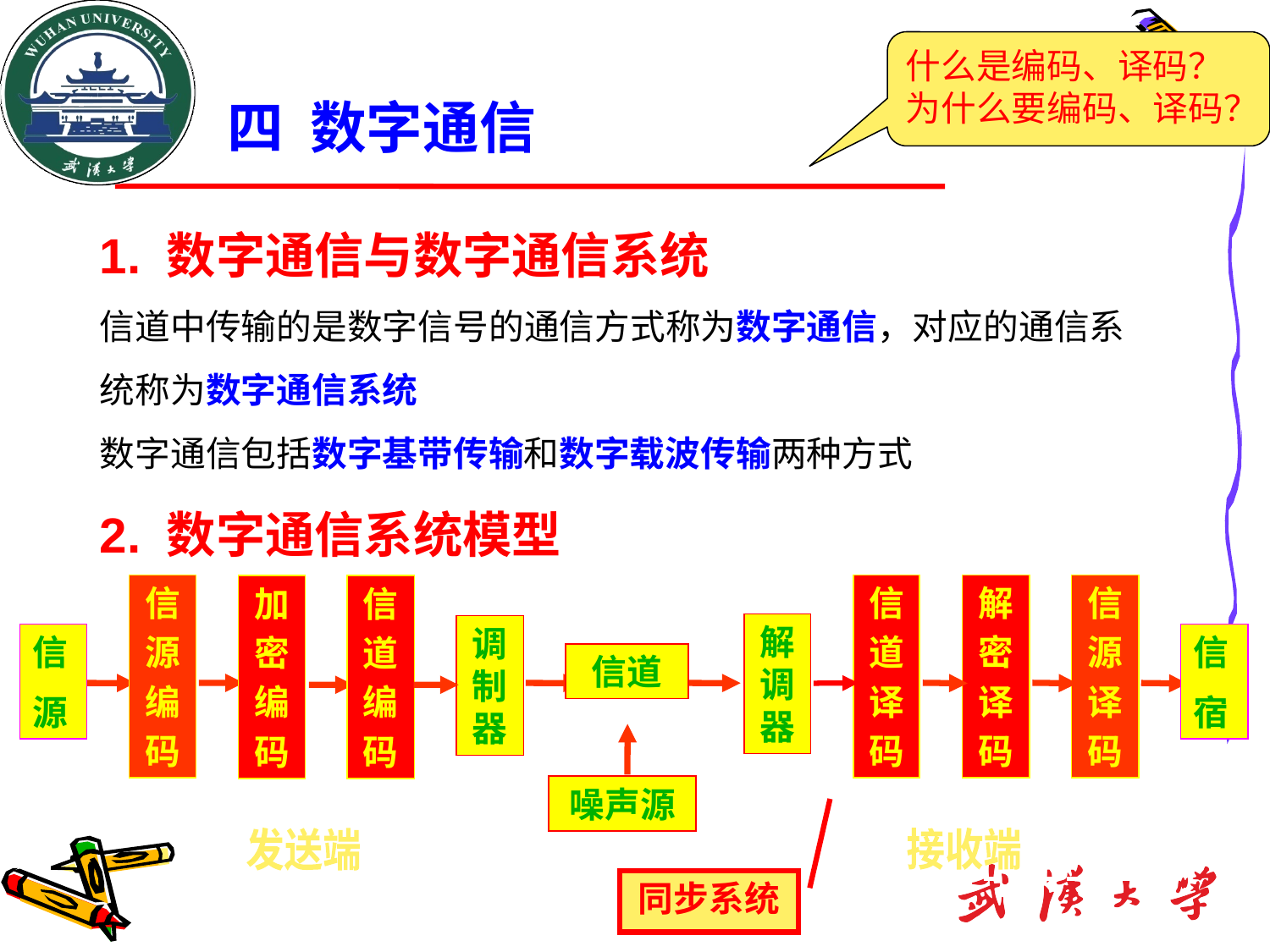

什么是编码、译码？为什么要编码、译码？
# 四  数字通信
1. 数字通信与数字通信系统
信道中传输的是数字信号的通信方式称为数字通信，对应的通信系统称为数字通信系统
数字通信包括数字基带传输和数字载波传输两种方式
2. 数字通信系统模型

信
源
信
宿
信道

噪声源
发送端
接收端
信
道
译
码

解
密
译
码

信
源
译
码
信
源
编
码

加
密
编
码

信
道
编
码

解调器

调制器
同步系统